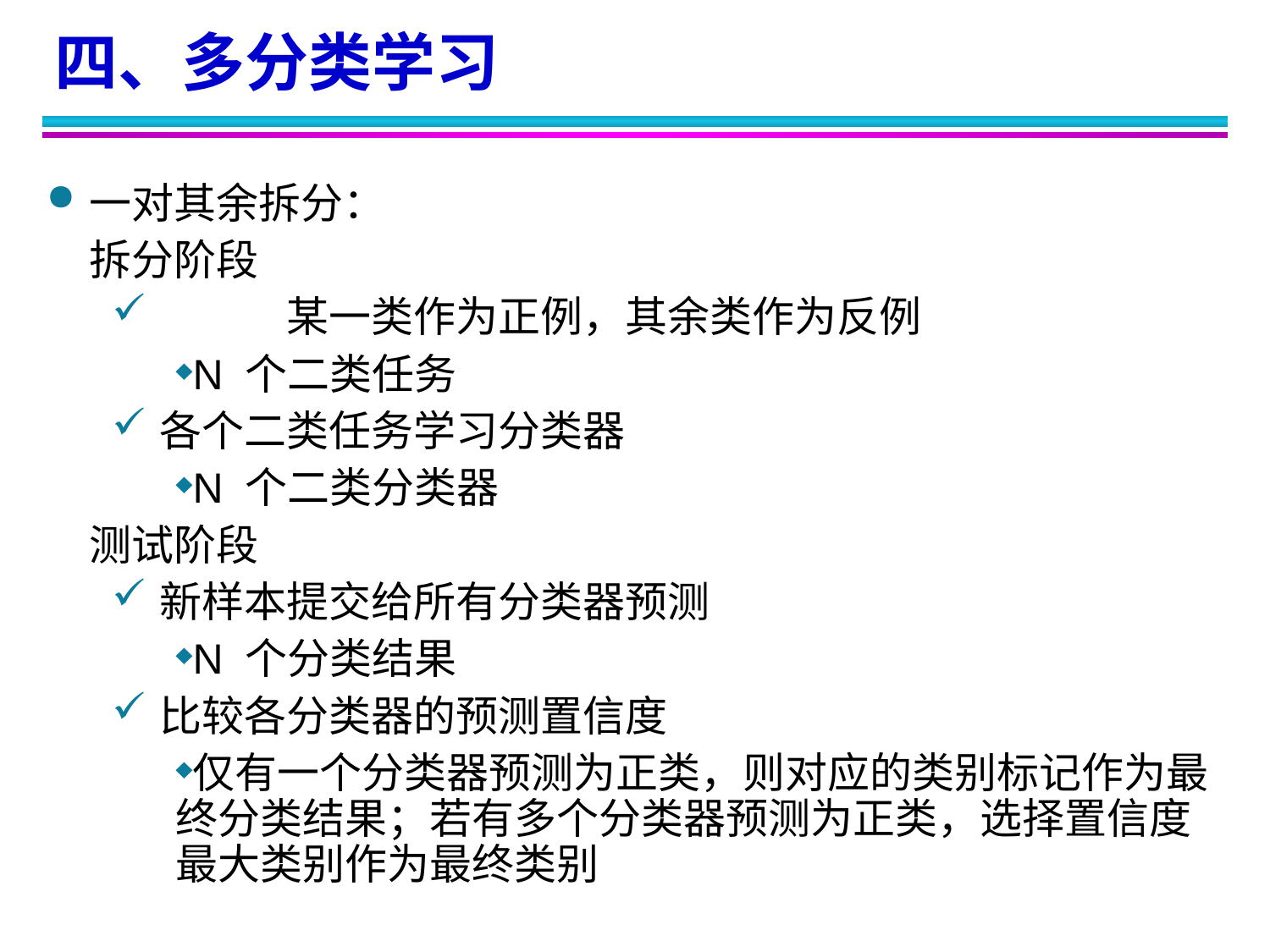

四、多分类学习
一对其余拆分：
	拆分阶段
	某一类作为正例，其余类作为反例
N 个二类任务
各个二类任务学习分类器
N 个二类分类器
	测试阶段
新样本提交给所有分类器预测
N 个分类结果
比较各分类器的预测置信度
仅有一个分类器预测为正类，则对应的类别标记作为最终分类结果；若有多个分类器预测为正类，选择置信度最大类别作为最终类别